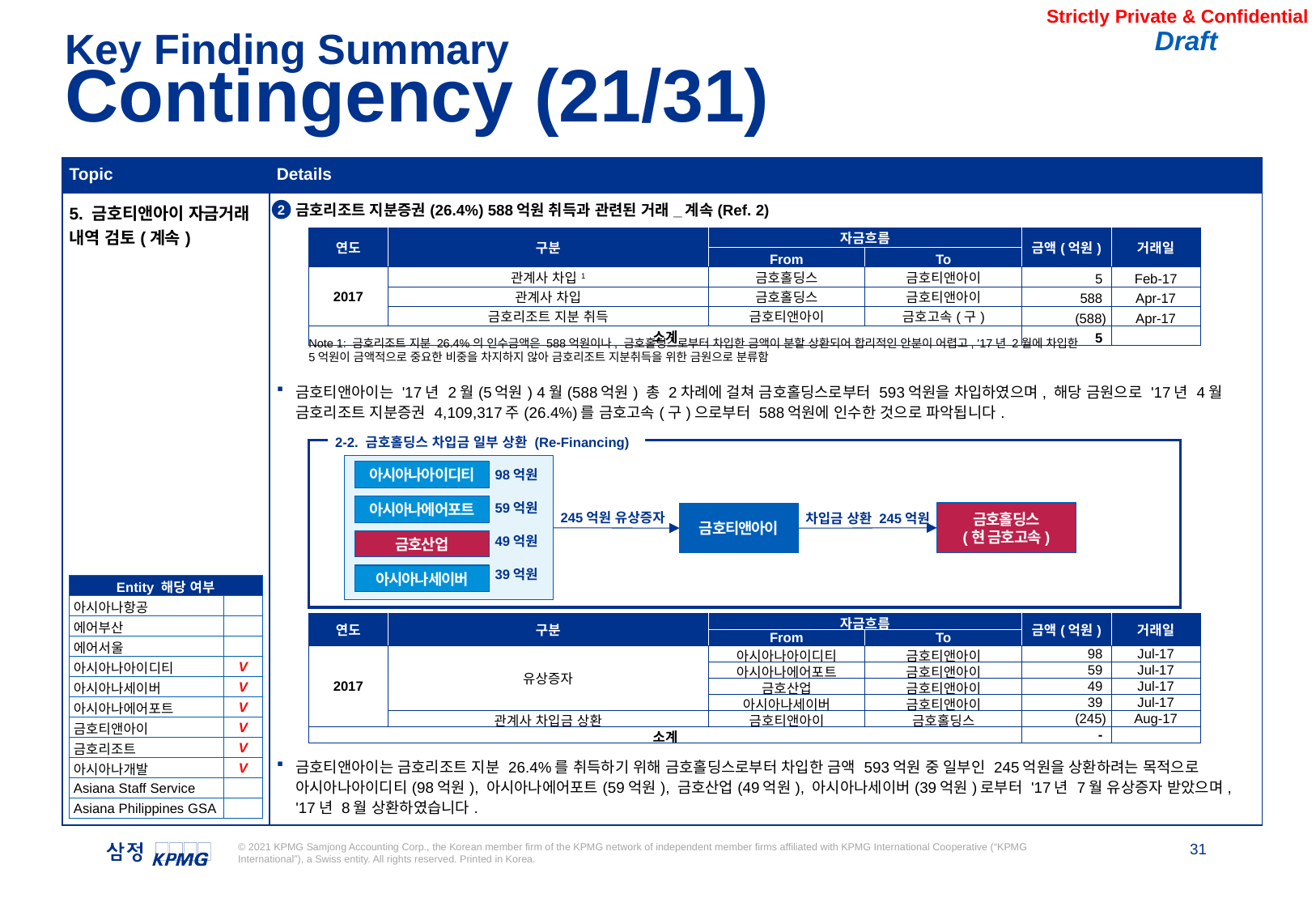

Key Finding Summary
Contingency (21/31)
| Topic | Details |
| --- | --- |
| 5. 금호티앤아이 자금거래 내역 검토(계속) | 금호리조트 지분증권(26.4%) 588억원 취득과 관련된 거래\_계속(Ref. 2) 금호티앤아이는 '17년 2월(5억원) 4월(588억원) 총 2차례에 걸쳐 금호홀딩스로부터 593억원을 차입하였으며, 해당 금원으로 '17년 4월 금호리조트 지분증권 4,109,317주(26.4%)를 금호고속(구)으로부터 588억원에 인수한 것으로 파악됩니다. 금호티앤아이는 금호리조트 지분 26.4%를 취득하기 위해 금호홀딩스로부터 차입한 금액 593억원 중 일부인 245억원을 상환하려는 목적으로 아시아나아이디티(98억원), 아시아나에어포트(59억원), 금호산업(49억원), 아시아나세이버(39억원)로부터 '17년 7월 유상증자 받았으며, '17년 8월 상환하였습니다. |
2
| 연도 | 구분 | 자금흐름 |  | 금액(억원) | 거래일 |
| --- | --- | --- | --- | --- | --- |
|  |  | From | To |  |  |
| 2017 | 관계사 차입1 | 금호홀딩스 | 금호티앤아이 | 5 | Feb-17 |
|  | 관계사 차입 | 금호홀딩스 | 금호티앤아이 | 588 | Apr-17 |
|  | 금호리조트 지분 취득 | 금호티앤아이 | 금호고속(구) | (588) | Apr-17 |
| 소계 |  |  |  | 5 |  |
Note 1: 금호리조트 지분 26.4%의 인수금액은 588억원이나, 금호홀딩스로부터 차입한 금액이 분할 상환되어 합리적인 안분이 어렵고, '17년 2월에 차입한
5억원이 금액적으로 중요한 비중을 차지하지 않아 금호리조트 지분취득을 위한 금원으로 분류함
2-2. 금호홀딩스 차입금 일부 상환 (Re-Financing)

| 98억원 |
| --- |
| 59억원 |
| 49억원 |
| 39억원 |

아시아나아이디티
아시아나에어포트
245억원 유상증자
차입금 상환 245억원
금호홀딩스
(현 금호고속)
금호티앤아이
금호산업
아시아나세이버
| Entity 해당 여부 |  |
| --- | --- |
| 아시아나항공 |  |
| 에어부산 |  |
| 에어서울 |  |
| 아시아나아이디티 | V |
| 아시아나세이버 | V |
| 아시아나에어포트 | V |
| 금호티앤아이 | V |
| 금호리조트 | V |
| 아시아나개발 | V |
| Asiana Staff Service |  |
| Asiana Philippines GSA |  |
| 연도 | 구분 | 자금흐름 |  | 금액(억원) | 거래일 |
| --- | --- | --- | --- | --- | --- |
|  |  | From | To |  |  |
| 2017 | 유상증자 | 아시아나아이디티 | 금호티앤아이 | 98 | Jul-17 |
|  |  | 아시아나에어포트 | 금호티앤아이 | 59 | Jul-17 |
|  |  | 금호산업 | 금호티앤아이 | 49 | Jul-17 |
|  |  | 아시아나세이버 | 금호티앤아이 | 39 | Jul-17 |
|  | 관계사 차입금 상환 | 금호티앤아이 | 금호홀딩스 | (245) | Aug-17 |
| 소계 |  |  |  | - |  |